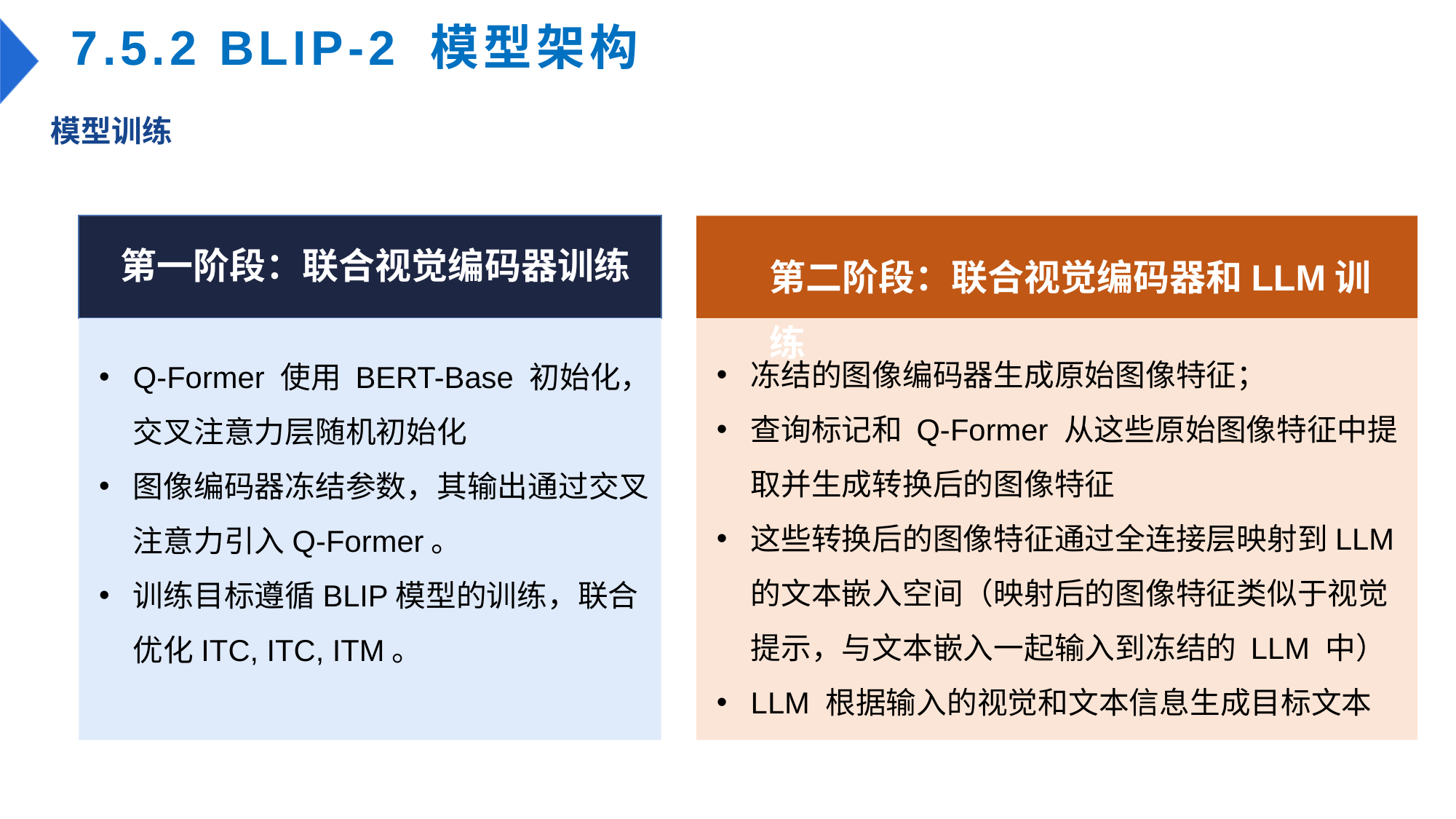

7.5.2 BLIP-2 模型架构
模型训练

第一阶段：联合视觉编码器训练

第二阶段：联合视觉编码器和LLM训练

冻结的图像编码器生成原始图像特征；
查询标记和 Q-Former 从这些原始图像特征中提取并生成转换后的图像特征
这些转换后的图像特征通过全连接层映射到LLM 的文本嵌入空间（映射后的图像特征类似于视觉提示，与文本嵌入一起输入到冻结的 LLM 中）
LLM 根据输入的视觉和文本信息生成目标文本

Q-Former 使用 BERT-Base 初始化，交叉注意力层随机初始化
图像编码器冻结参数，其输出通过交叉注意力引入Q-Former。
训练目标遵循BLIP模型的训练，联合优化ITC, ITC, ITM。